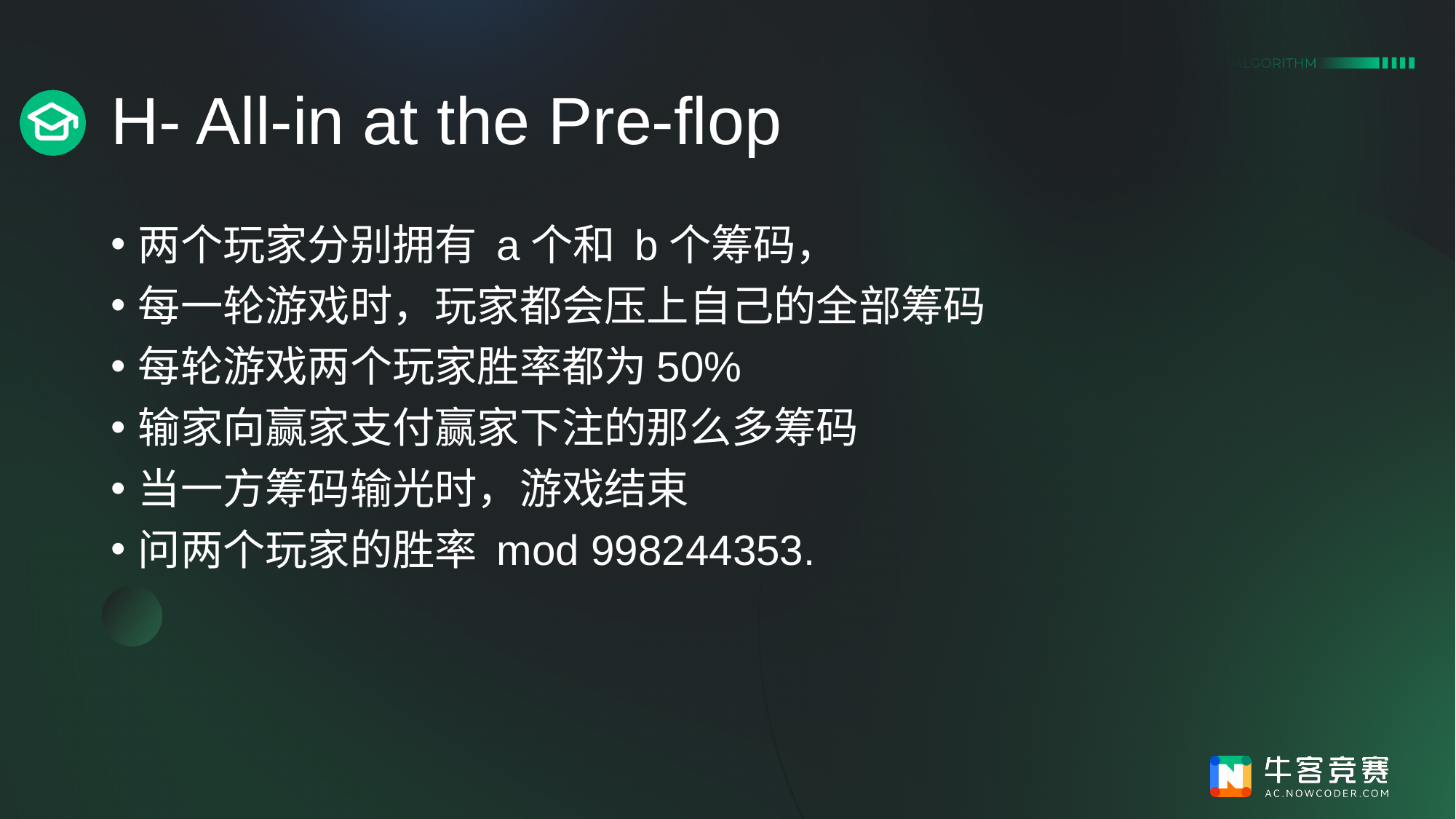

# H- All-in at the Pre-flop
两个玩家分别拥有 a个和 b个筹码，
每一轮游戏时，玩家都会压上自己的全部筹码
每轮游戏两个玩家胜率都为50%
输家向赢家支付赢家下注的那么多筹码
当一方筹码输光时，游戏结束
问两个玩家的胜率 mod 998244353.